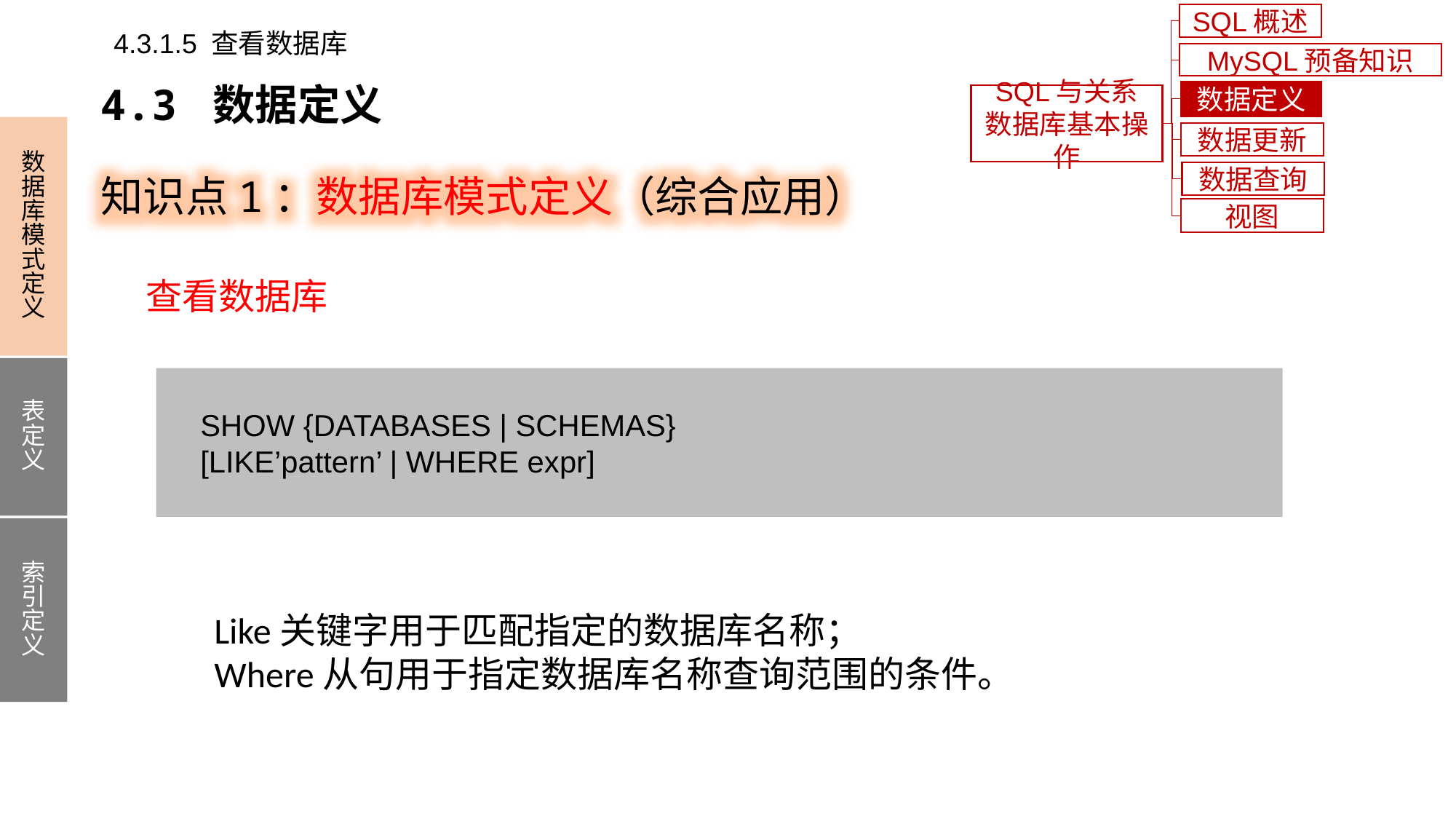

SQL概述
4.3.1.5 查看数据库
MySQL预备知识
4.3 数据定义
数据定义
SQL与关系数据库基本操作
数据库模式定义
表定义
索引定义
数据更新
知识点1：数据库模式定义（综合应用）
数据查询
视图
查看数据库
    SHOW {DATABASES | SCHEMAS}
    [LIKE’pattern’ | WHERE expr]
Like关键字用于匹配指定的数据库名称；
Where从句用于指定数据库名称查询范围的条件。